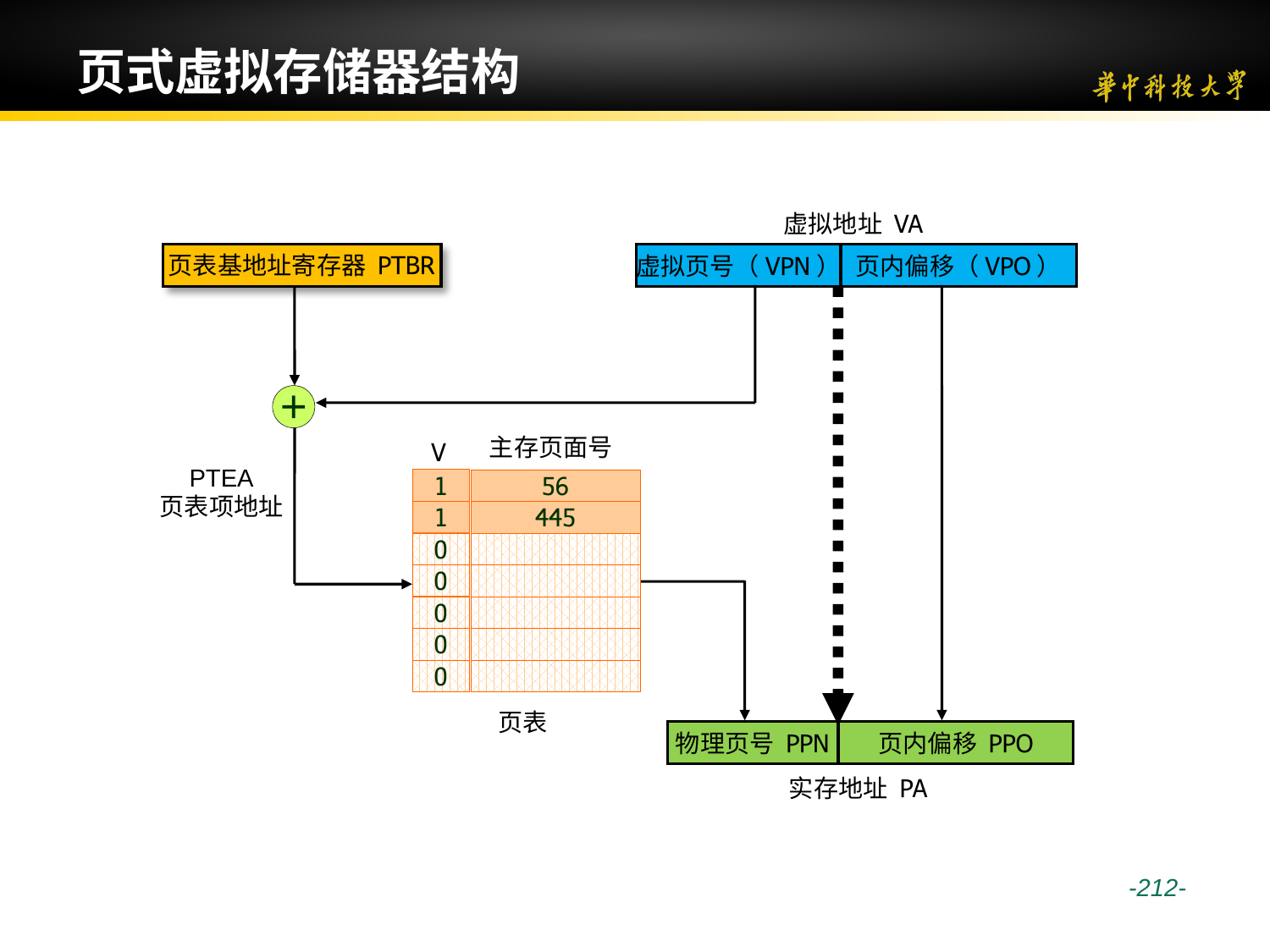

# 页式虚拟存储器结构
虚拟地址 VA
虚拟页号（VPN）
页内偏移（VPO）
页表基地址寄存器 PTBR

＋

主存页面号
V
1
56
1
445
0

0

0

0

0

页表

PTEA
页表项地址

物理页号 PPN
页内偏移 PPO
实存地址 PA
 -212-